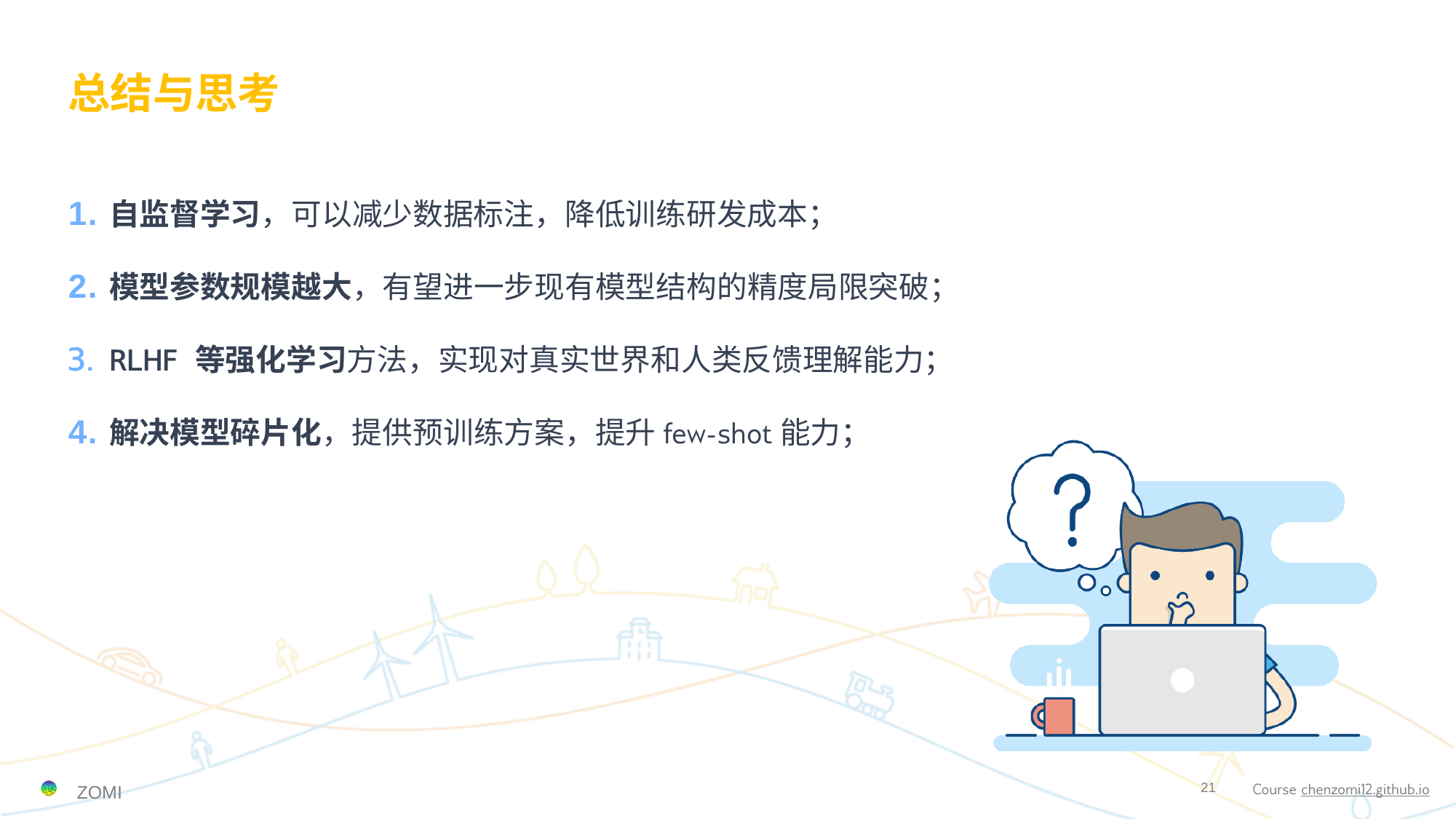

# 总结与思考
自监督学习，可以减少数据标注，降低训练研发成本；
模型参数规模越大，有望进一步现有模型结构的精度局限突破；
RLHF 等强化学习方法，实现对真实世界和人类反馈理解能力；
解决模型碎片化，提供预训练方案，提升few-shot能力；